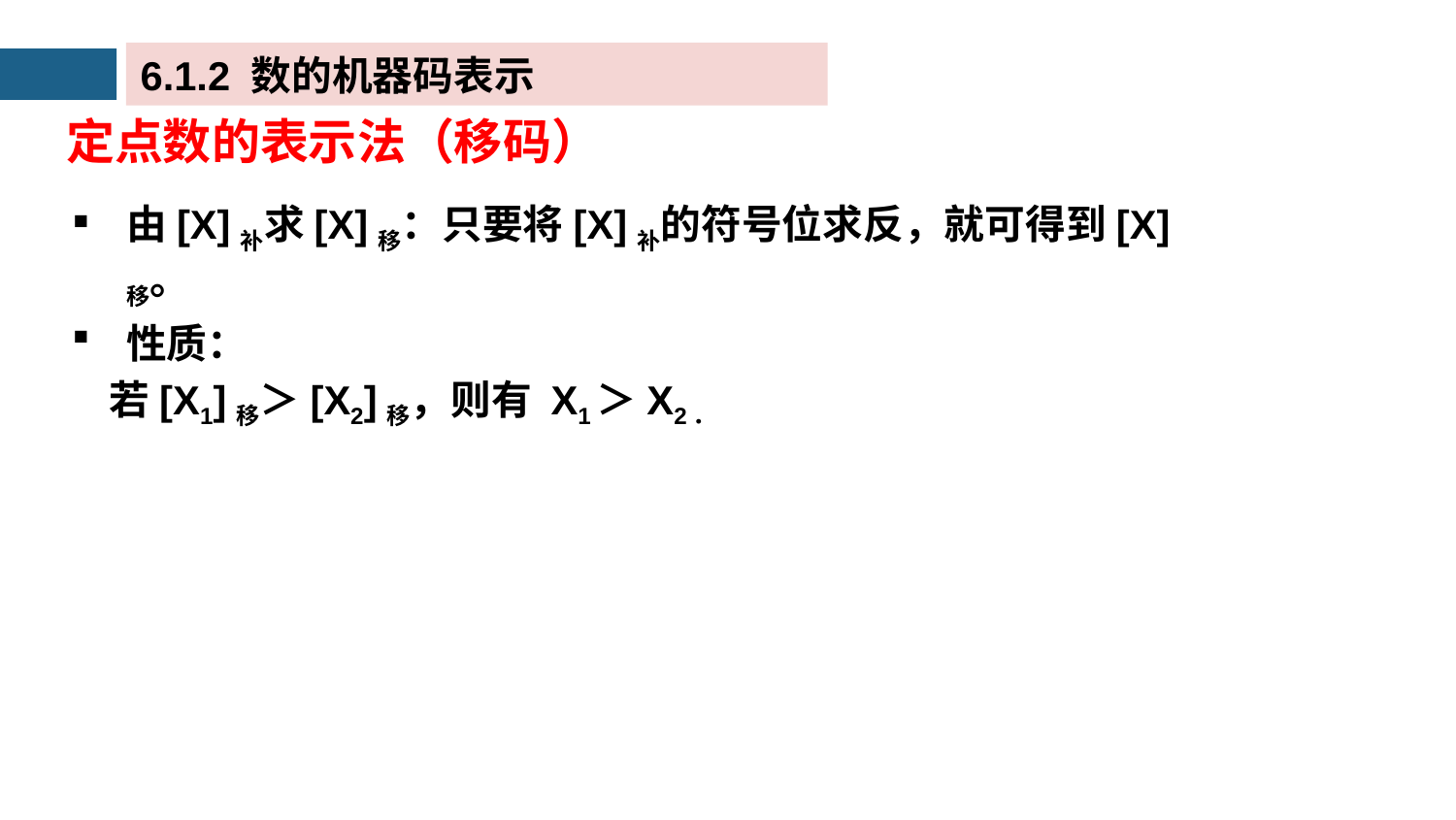

6.1.2 数的机器码表示
定点数的表示法（移码）
由[X]补求[X]移：只要将[X]补的符号位求反，就可得到[X]移。
性质：
   若[X1]移＞[X2]移，则有 X1＞X2．